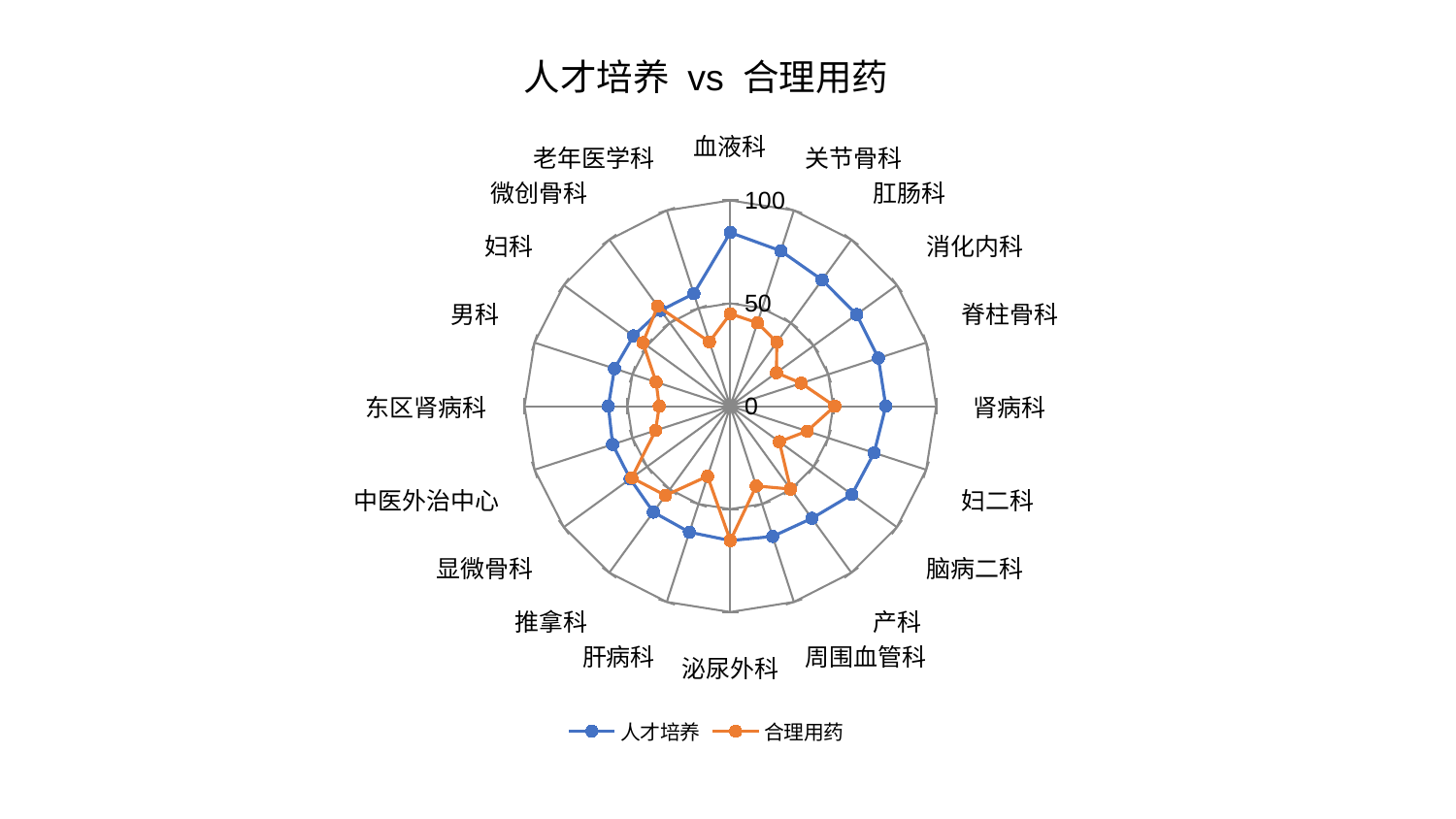

### Chart: 人才培养 vs 合理用药

| Category | 人才培养 | 合理用药 |
|---|---|---|
| 血液科 | 84.37218218112245 | 44.9202575884837 |
| 关节骨科 | 79.34434141451804 | 42.5844104722001 |
| 肛肠科 | 75.83685414687592 | 38.44871731337736 |
| 消化内科 | 75.8283273258149 | 27.700809429073157 |
| 脊柱骨科 | 75.6007883653566 | 36.144468847576235 |
| 肾病科 | 75.50771437373781 | 50.72357209962596 |
| 妇二科 | 73.432106539045 | 39.22023431555168 |
| 脑病二科 | 73.00667005358784 | 29.442965693604872 |
| 产科 | 67.36976872866934 | 49.769520420039036 |
| 周围血管科 | 66.54192121287763 | 40.770699491180565 |
| 泌尿外科 | 65.29946907657724 | 65.331000528944 |
| 肝病科 | 64.37488780134093 | 35.7976247352879 |
| 推拿科 | 63.654285720355354 | 53.58476174164801 |
| 显微骨科 | 60.146203379238976 | 59.20423289293852 |
| 中医外治中心 | 60.137255062551105 | 38.22644416982367 |
| 东区肾病科 | 59.26843856128114 | 34.52787178249138 |
| 男科 | 59.169167624336474 | 37.9120640920872 |
| 妇科 | 58.13871275783331 | 52.5208143782802 |
| 微创骨科 | 57.55171141744241 | 60.05357137392282 |
| 老年医学科 | 57.48499673050418 | 32.849335957599195 |
90